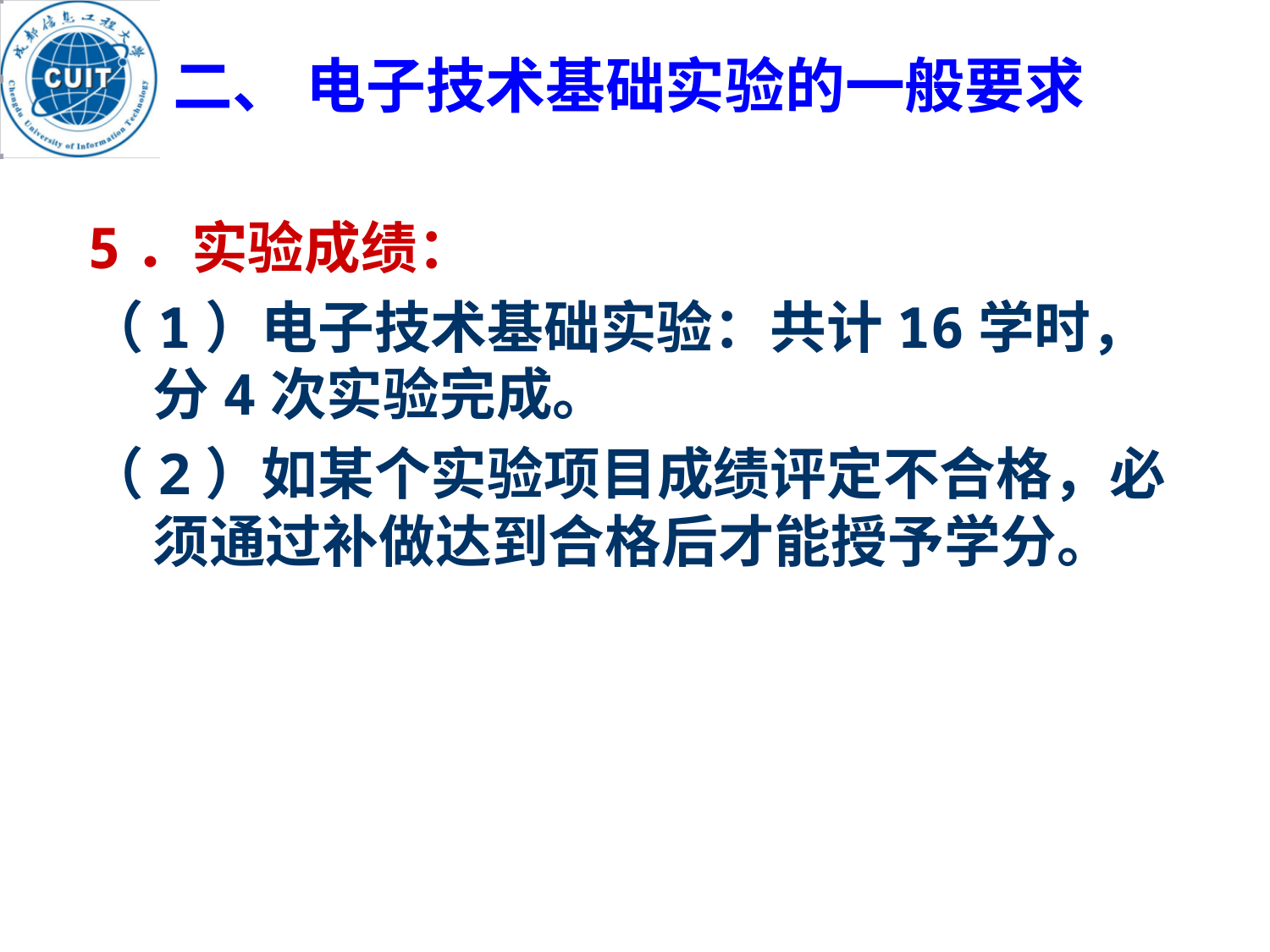

# 二、 电子技术基础实验的一般要求
5．实验成绩：
（1）电子技术基础实验：共计16学时，分4次实验完成。
（2）如某个实验项目成绩评定不合格，必须通过补做达到合格后才能授予学分。